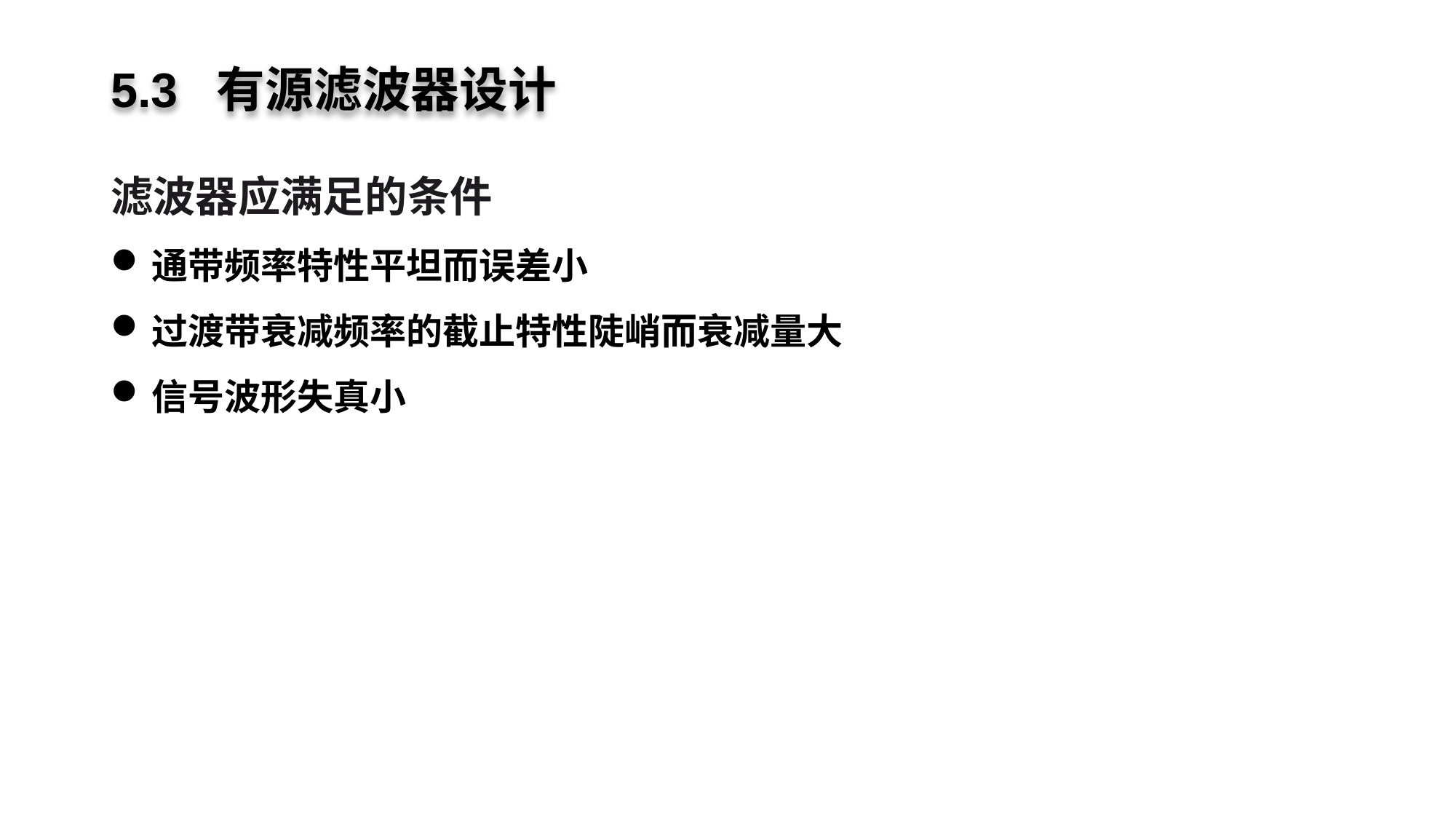

# 5.3  有源滤波器设计
滤波器应满足的条件
通带频率特性平坦而误差小
过渡带衰减频率的截止特性陡峭而衰减量大
信号波形失真小